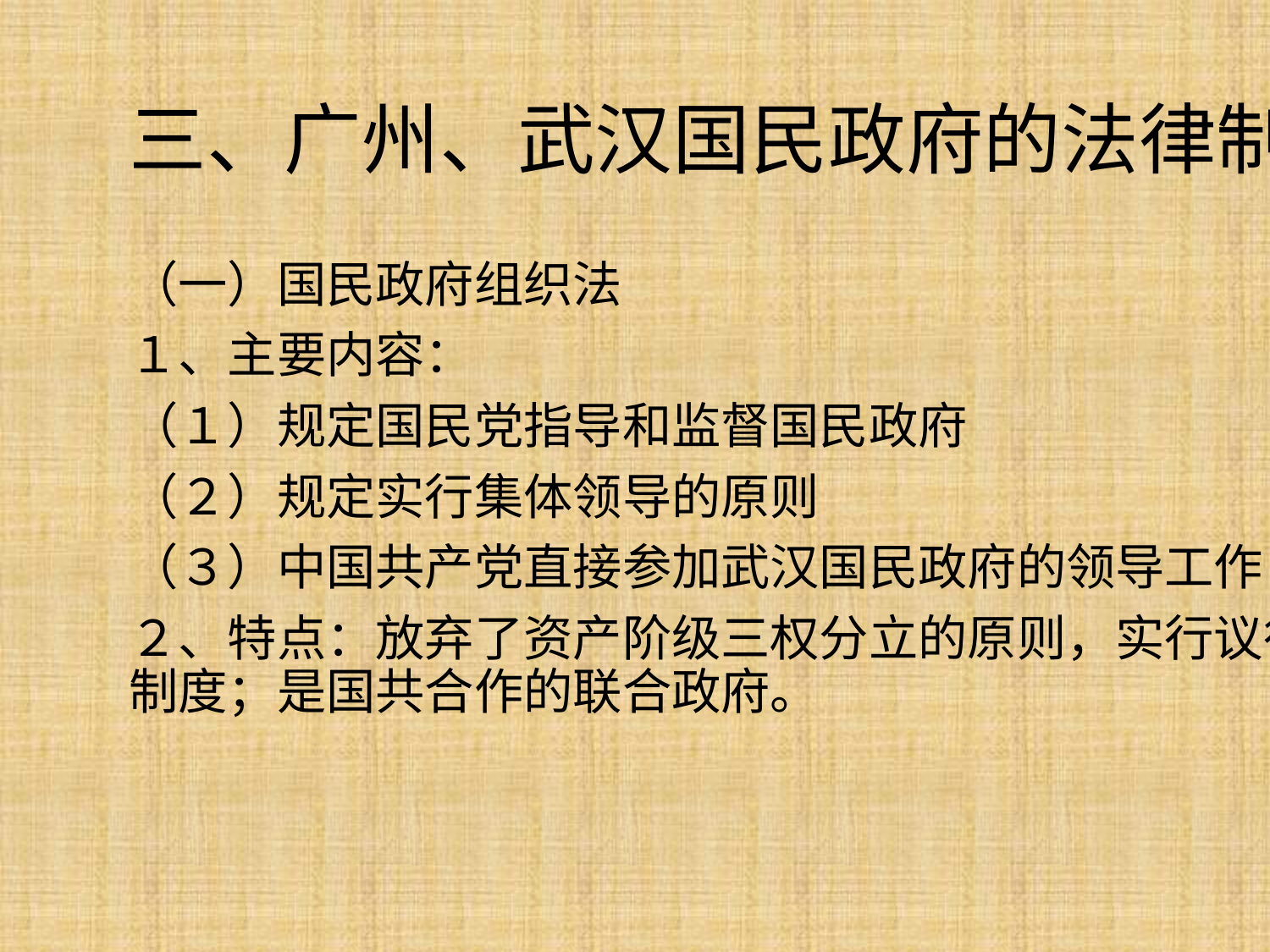

# 三、广州、武汉国民政府的法律制度
（一）国民政府组织法
１、主要内容：
（１）规定国民党指导和监督国民政府
（２）规定实行集体领导的原则
（３）中国共产党直接参加武汉国民政府的领导工作
２、特点：放弃了资产阶级三权分立的原则，实行议行合一的政治制度；是国共合作的联合政府。